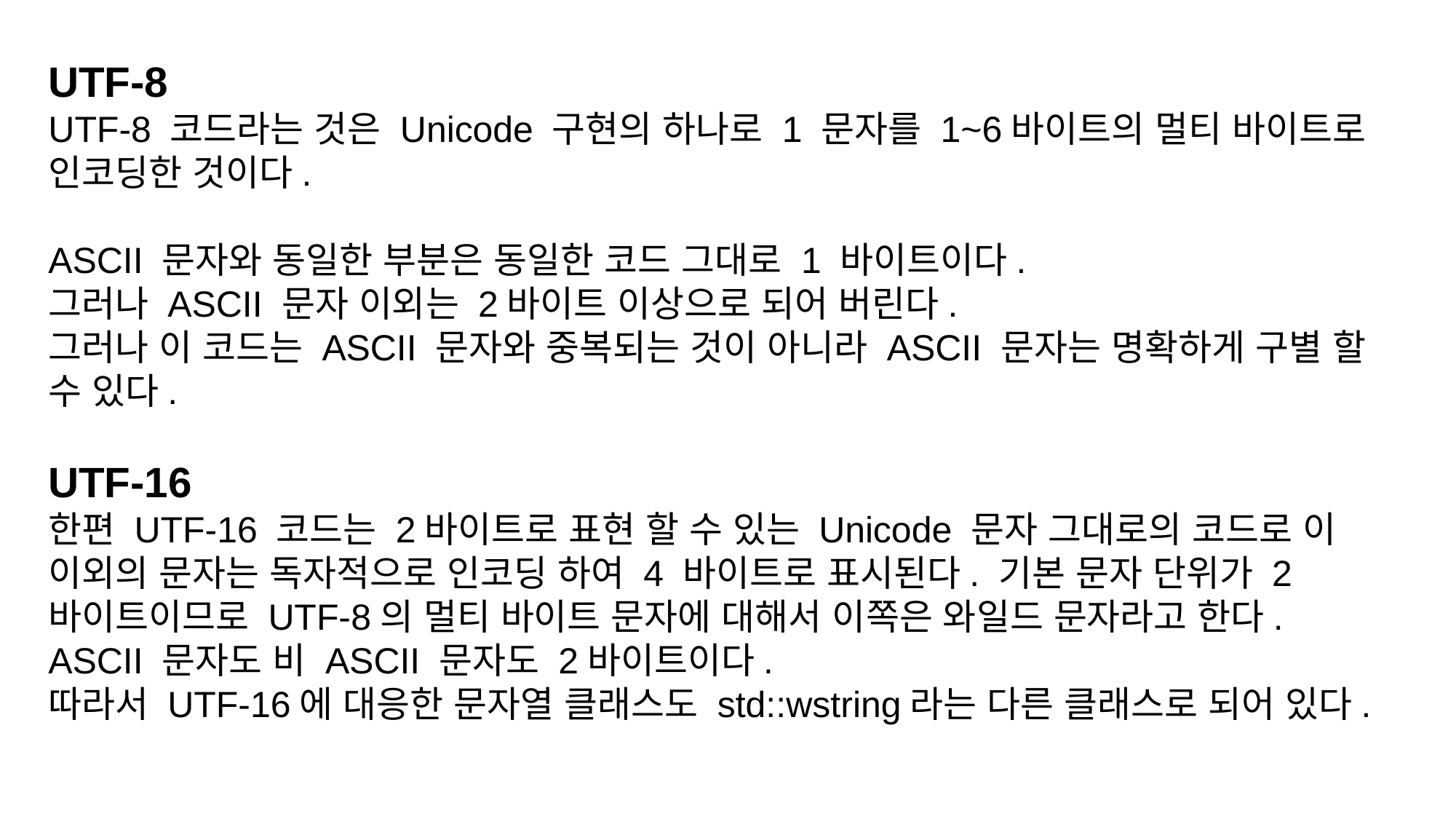

UTF-8
UTF-8 코드라는 것은 Unicode 구현의 하나로 1 문자를 1~6바이트의 멀티 바이트로 인코딩한 것이다.

ASCII 문자와 동일한 부분은 동일한 코드 그대로 1 바이트이다.
그러나 ASCII 문자 이외는 2바이트 이상으로 되어 버린다.
그러나 이 코드는 ASCII 문자와 중복되는 것이 아니라 ASCII 문자는 명확하게 구별 할 수 있다.

UTF-16
한편 UTF-16 코드는 2바이트로 표현 할 수 있는 Unicode 문자 그대로의 코드로 이 이외의 문자는 독자적으로 인코딩 하여 4 바이트로 표시된다. 기본 문자 단위가 2바이트이므로 UTF-8의 멀티 바이트 문자에 대해서 이쪽은 와일드 문자라고 한다.
ASCII 문자도 비 ASCII 문자도 2바이트이다.
따라서 UTF-16에 대응한 문자열 클래스도 std::wstring라는 다른 클래스로 되어 있다.